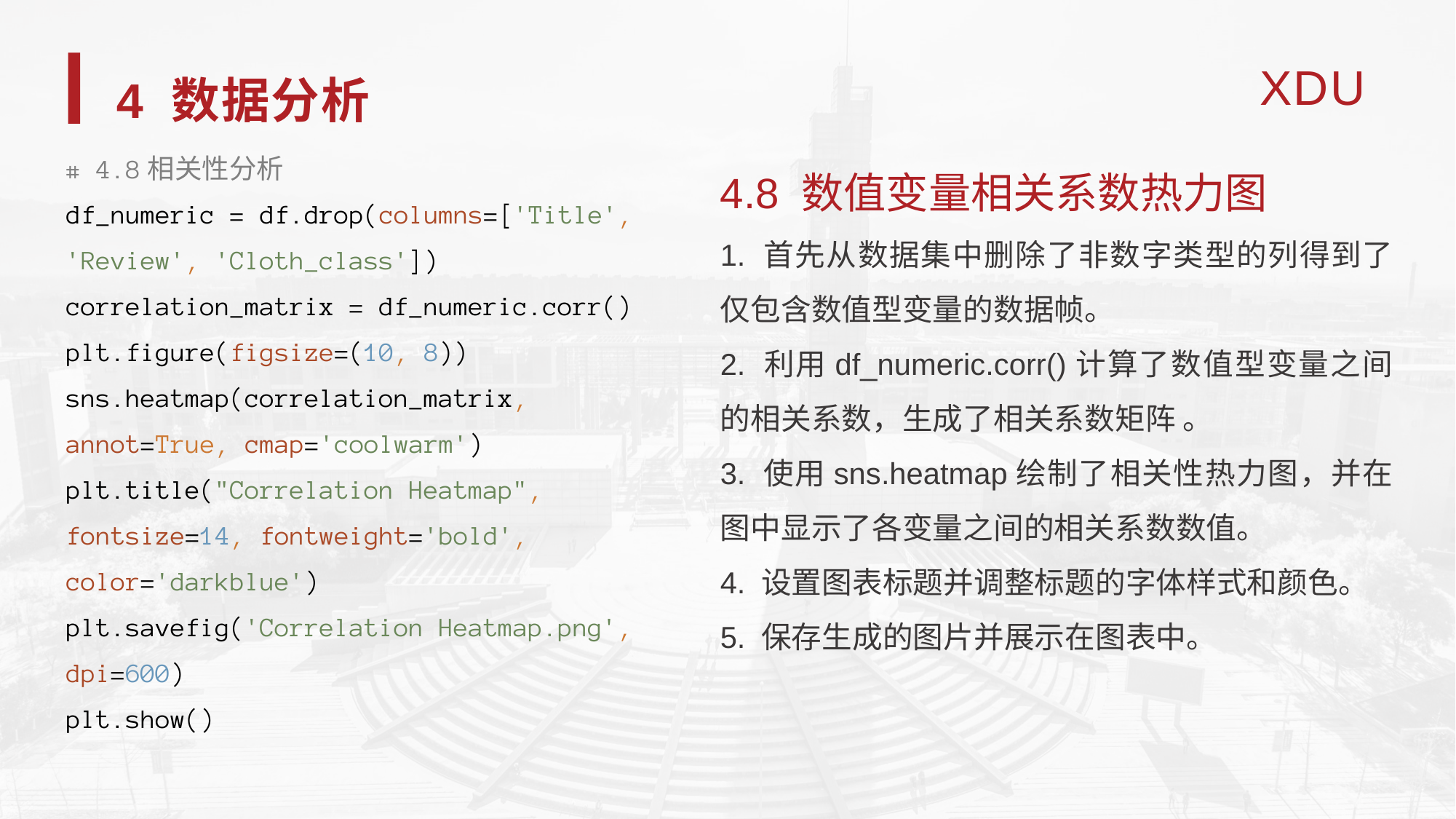

4 数据分析
# 4.8相关性分析
df_numeric = df.drop(columns=['Title', 'Review', 'Cloth_class'])
correlation_matrix = df_numeric.corr()
plt.figure(figsize=(10, 8))
sns.heatmap(correlation_matrix, annot=True, cmap='coolwarm')
plt.title("Correlation Heatmap", fontsize=14, fontweight='bold', color='darkblue')
plt.savefig('Correlation Heatmap.png', dpi=600)
plt.show()
4.8 数值变量相关系数热力图
1. 首先从数据集中删除了非数字类型的列得到了仅包含数值型变量的数据帧。
2. 利用df_numeric.corr()计算了数值型变量之间的相关系数，生成了相关系数矩阵 。
3. 使用sns.heatmap绘制了相关性热力图，并在图中显示了各变量之间的相关系数数值。
4. 设置图表标题并调整标题的字体样式和颜色。
5. 保存生成的图片并展示在图表中。